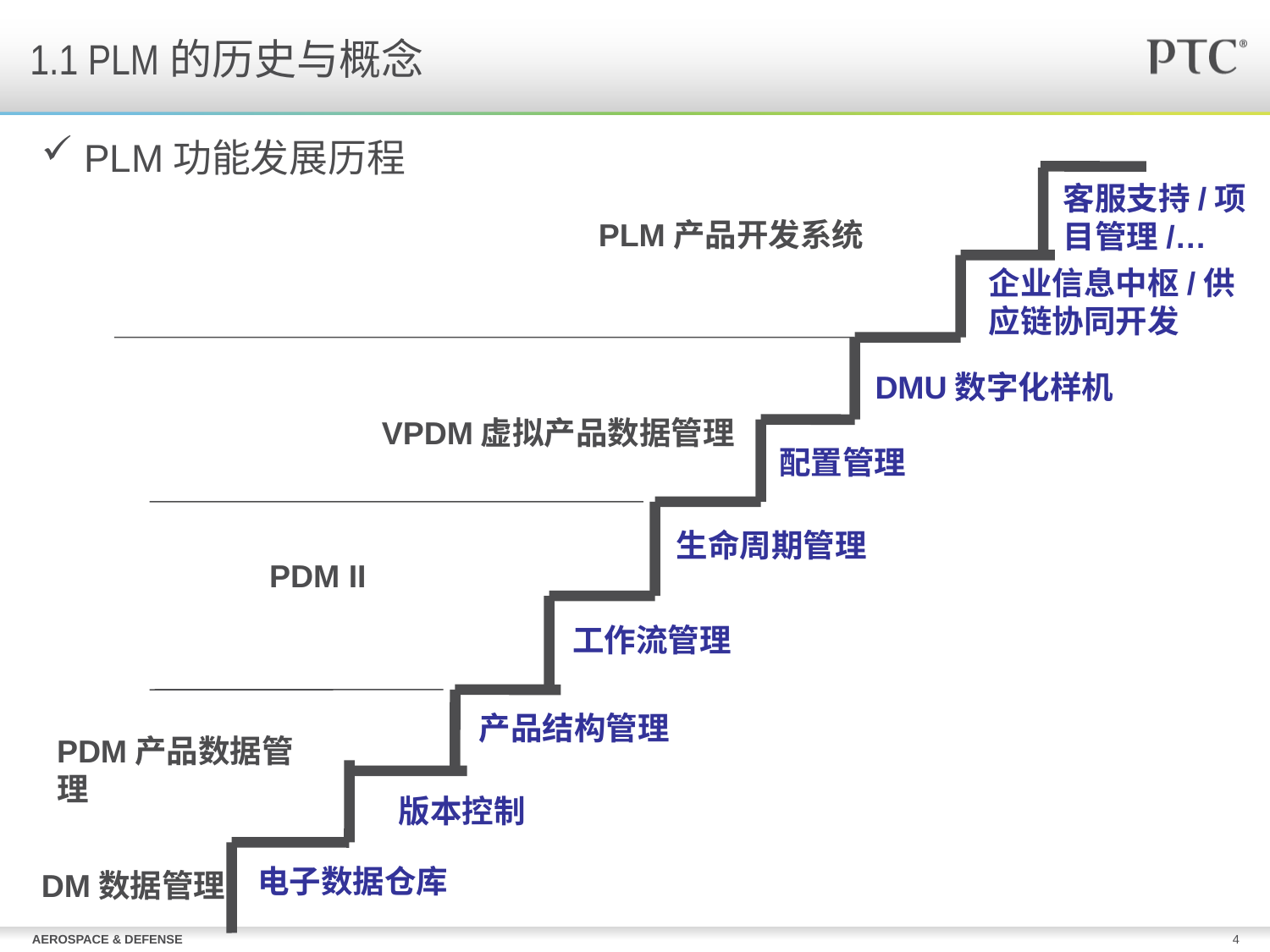

# 1.1 PLM的历史与概念
 PLM功能发展历程

客服支持/项目管理/…
PLM产品开发系统

企业信息中枢/供应链协同开发

DMU数字化样机
VPDM虚拟产品数据管理

配置管理

生命周期管理
PDM II

工作流管理

产品结构管理
PDM产品数据管理

版本控制

电子数据仓库
DM数据管理